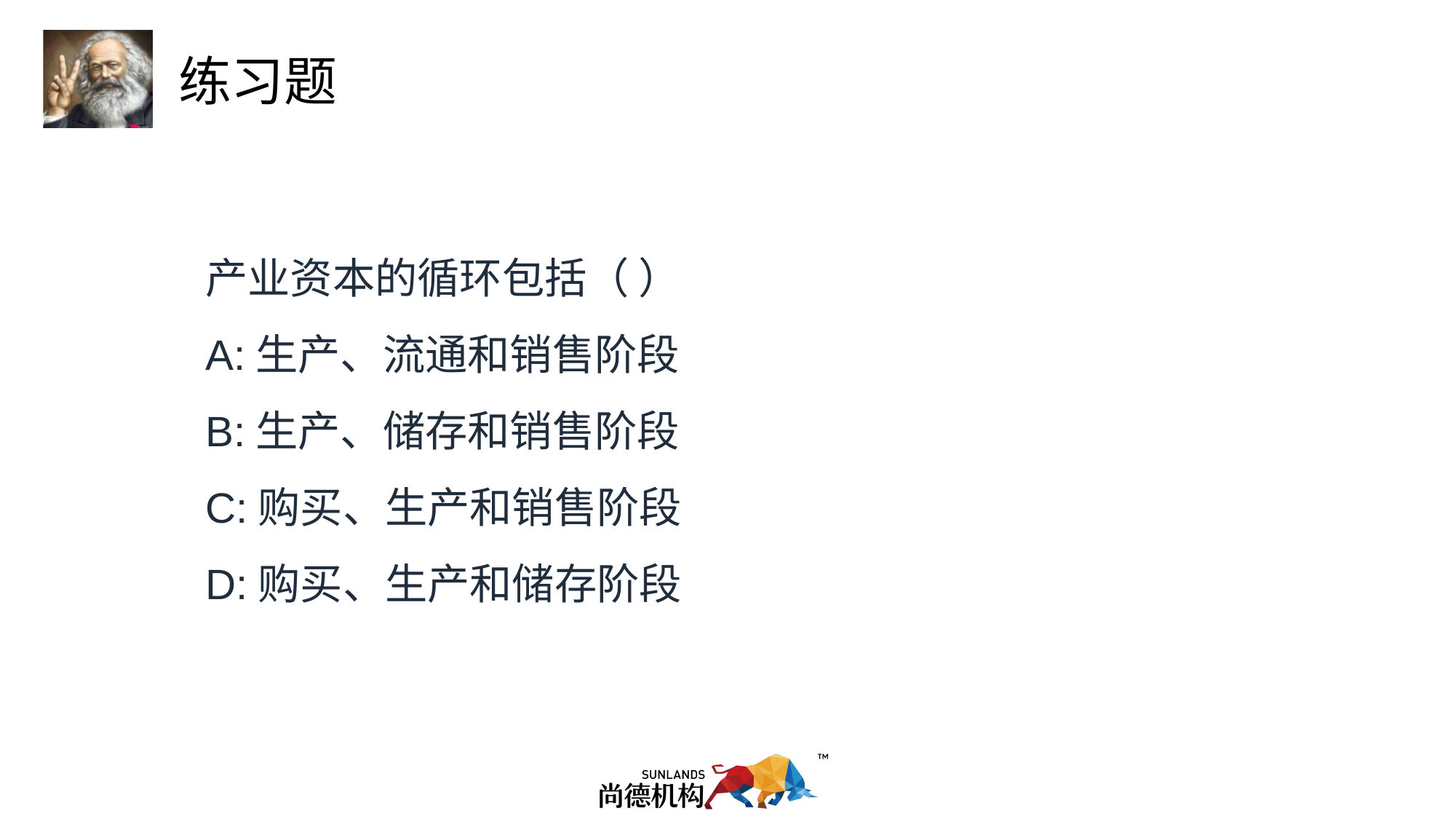

产业资本的循环包括（ ）
A:生产、流通和销售阶段
B:生产、储存和销售阶段
C:购买、生产和销售阶段
D:购买、生产和储存阶段